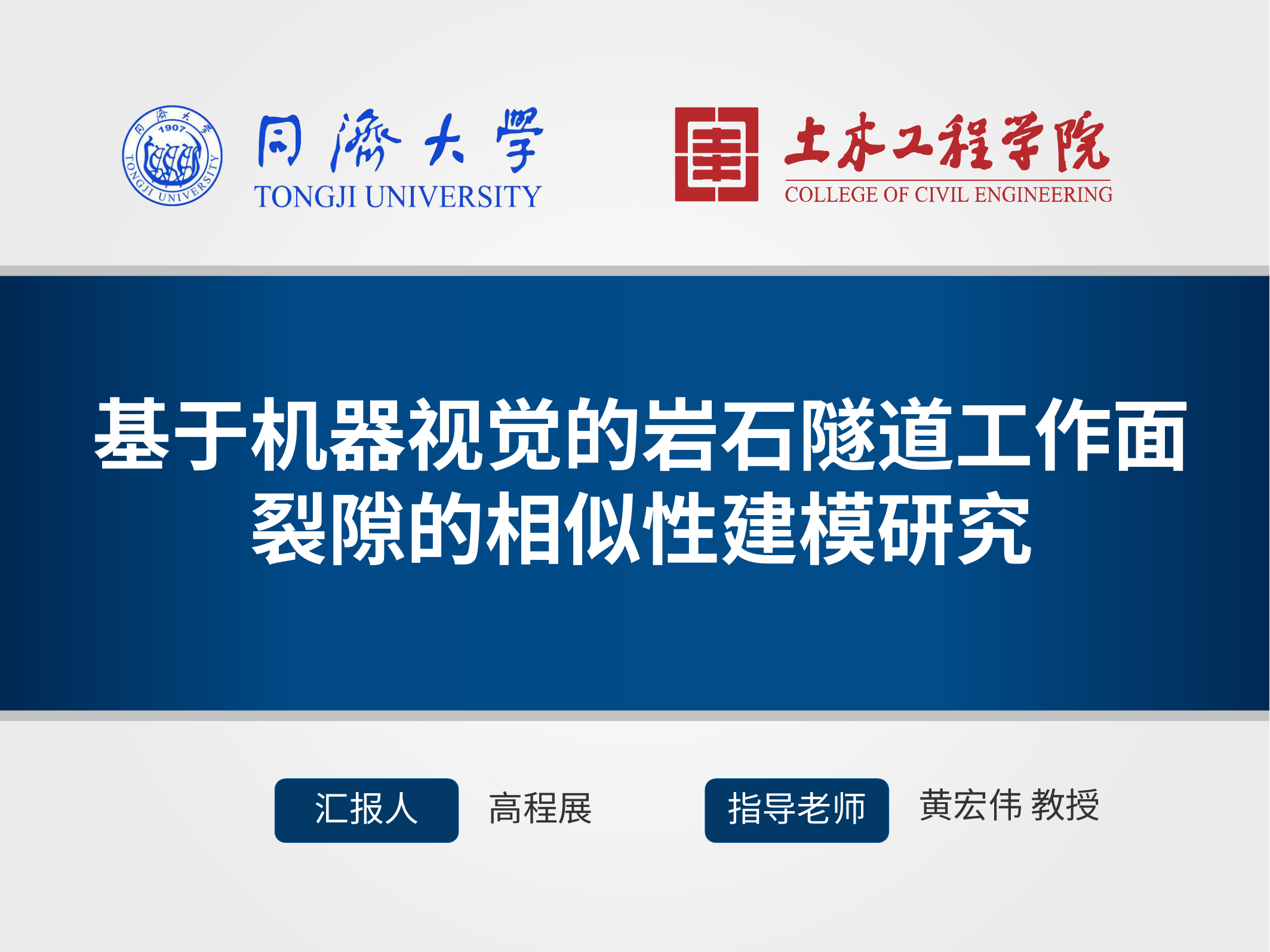

基于机器视觉的岩石隧道工作面裂隙的相似性建模研究
汇报人
指导老师
黄宏伟 教授
高程展